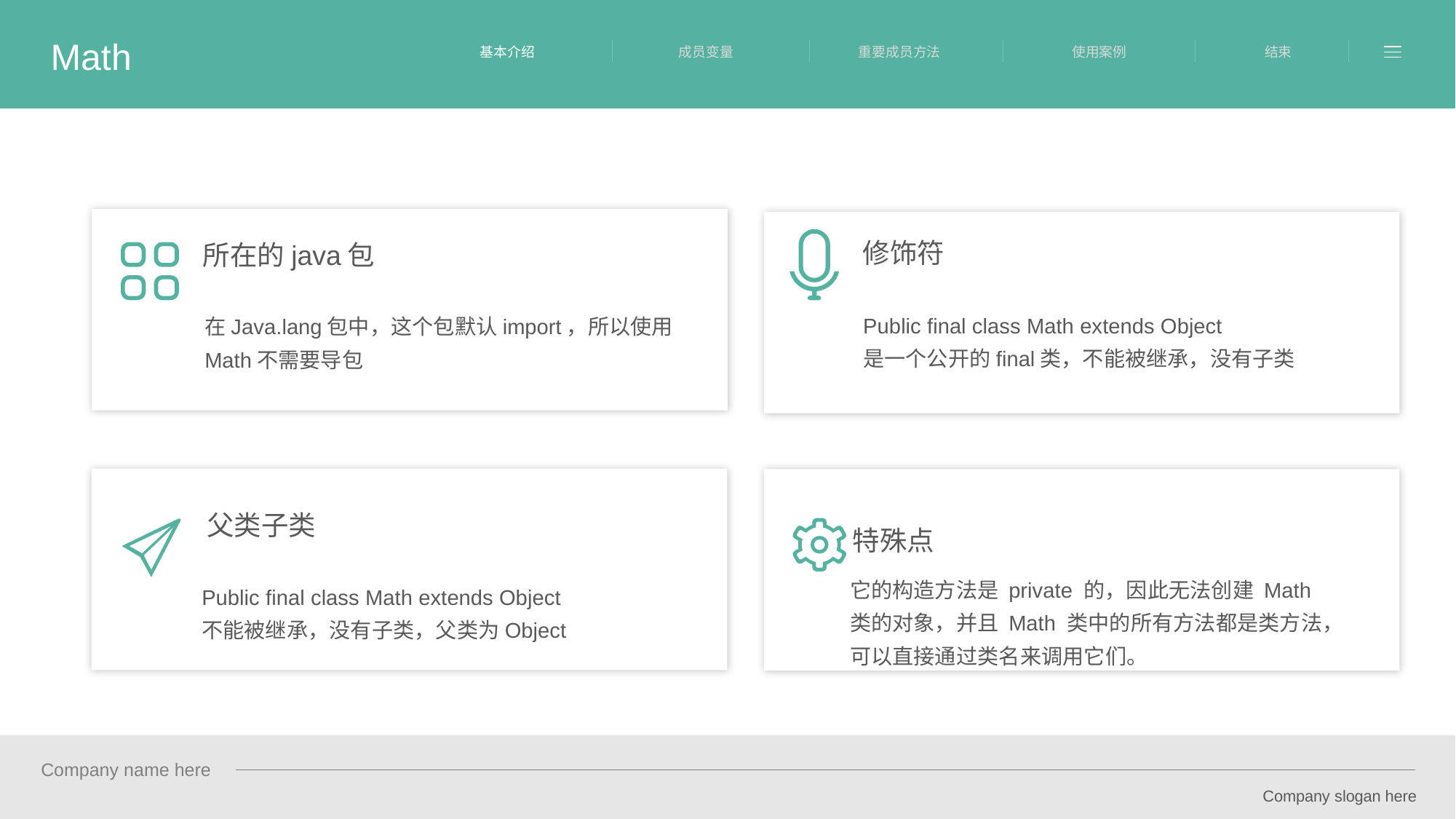

Math
基本介绍
成员变量
重要成员方法
使用案例
结束

修饰符
所在的java包

Public final class Math extends Object
是一个公开的final类，不能被继承，没有子类
在Java.lang包中，这个包默认import，所以使用Math不需要导包

父类子类

特殊点
它的构造方法是 private 的，因此无法创建 Math 类的对象，并且 Math 类中的所有方法都是类方法，可以直接通过类名来调用它们。
Public final class Math extends Object
不能被继承，没有子类，父类为Object

Company name here
Company slogan here